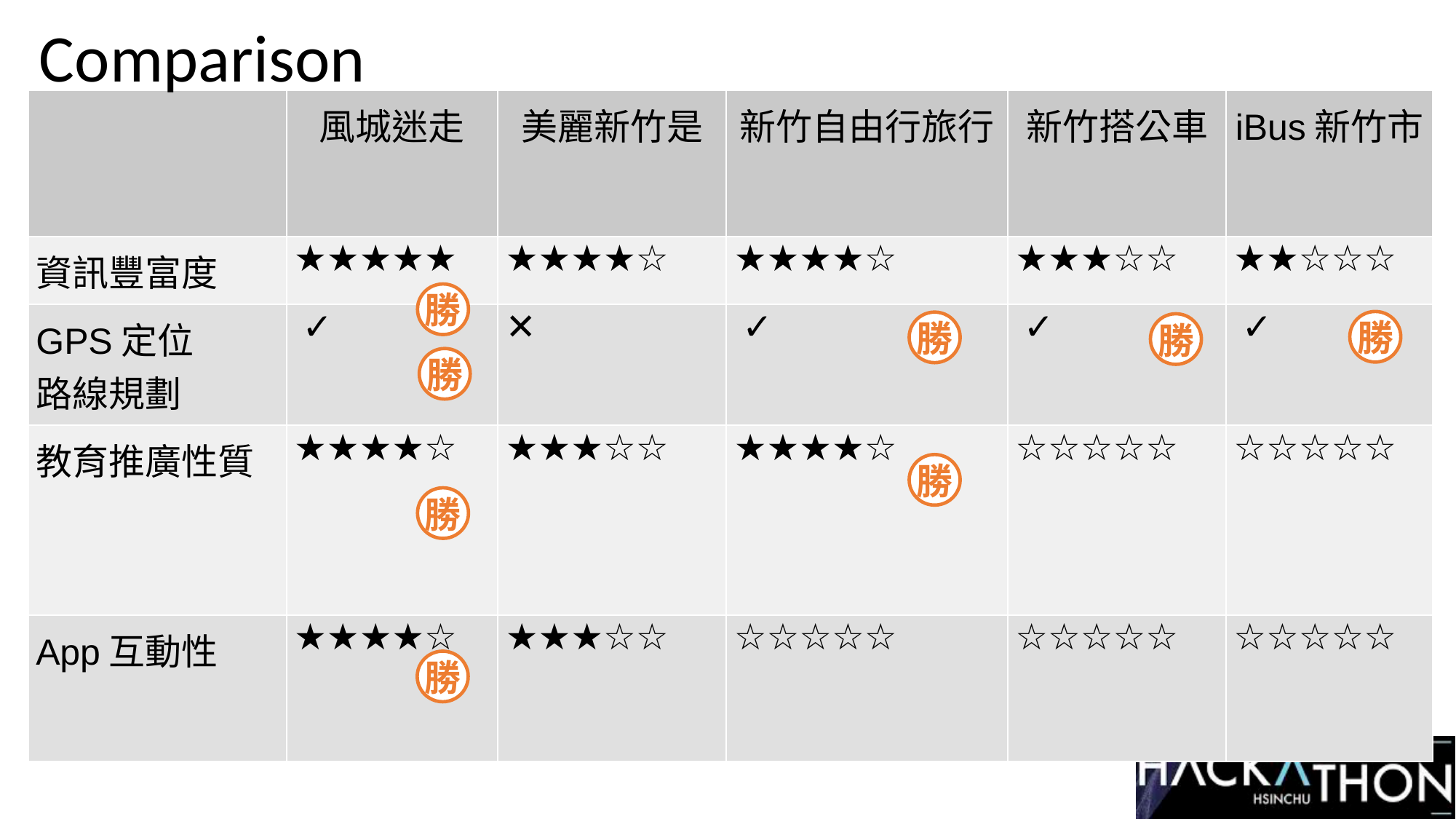

# Comparison
|  | 風城迷走 | 美麗新竹是 | 新竹自由行旅行 | 新竹搭公車 | iBus新竹市 |
| --- | --- | --- | --- | --- | --- |
| 資訊豐富度 | ★★★★★ | ★★★★☆ | ★★★★☆ | ★★★☆☆ | ★★☆☆☆ |
| GPS定位 路線規劃 | ✓ | ✕ | ✓ | ✓ | ✓ |
| 教育推廣性質 | ★★★★☆ | ★★★☆☆ | ★★★★☆ | ☆☆☆☆☆ | ☆☆☆☆☆ |
| App互動性 | ★★★★☆ | ★★★☆☆ | ☆☆☆☆☆ | ☆☆☆☆☆ | ☆☆☆☆☆ |
勝

勝

勝

勝

勝

勝

勝

勝